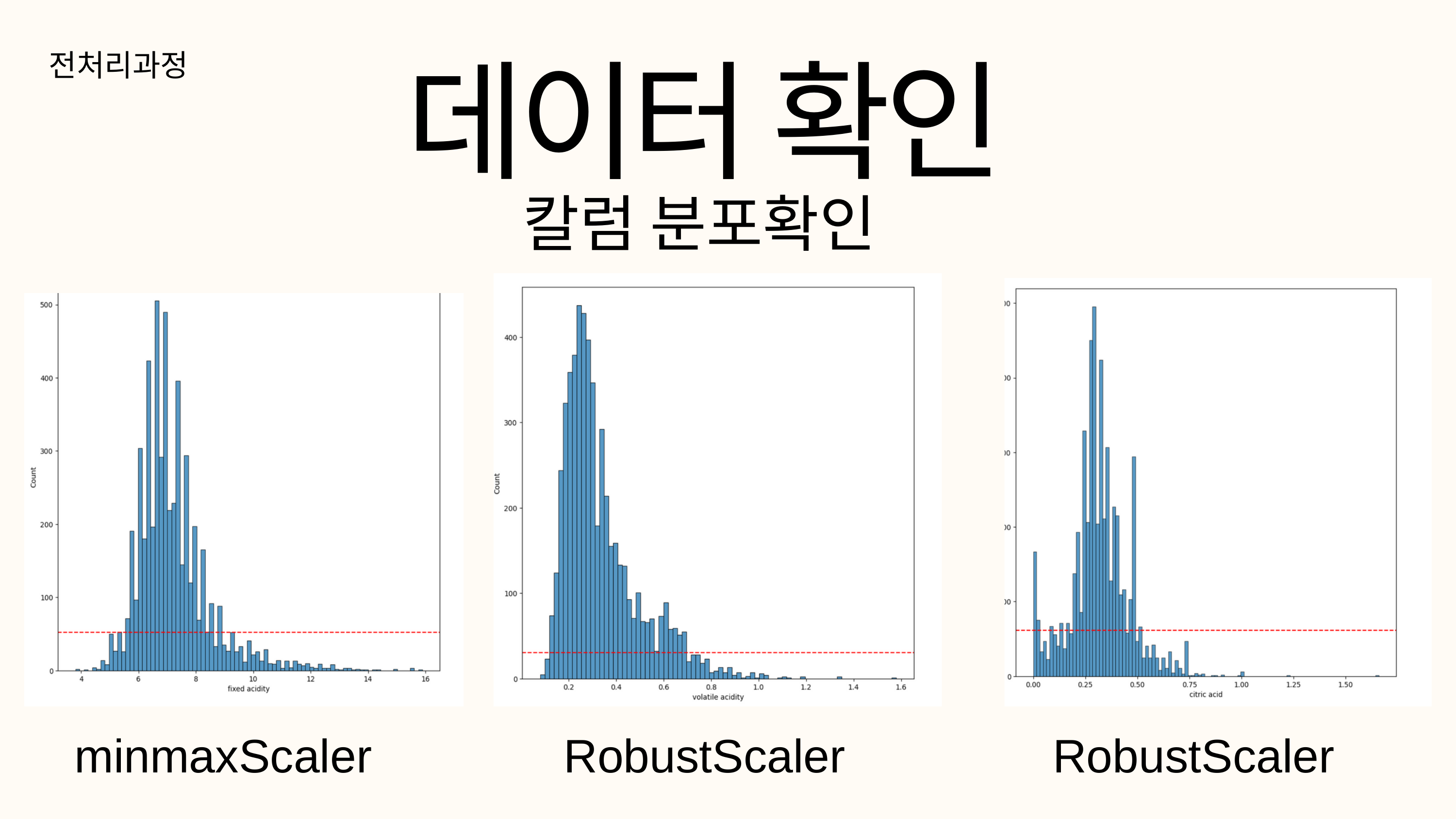

전처리과정
데이터 확인
칼럼 분포확인

minmaxScaler
RobustScaler
RobustScaler